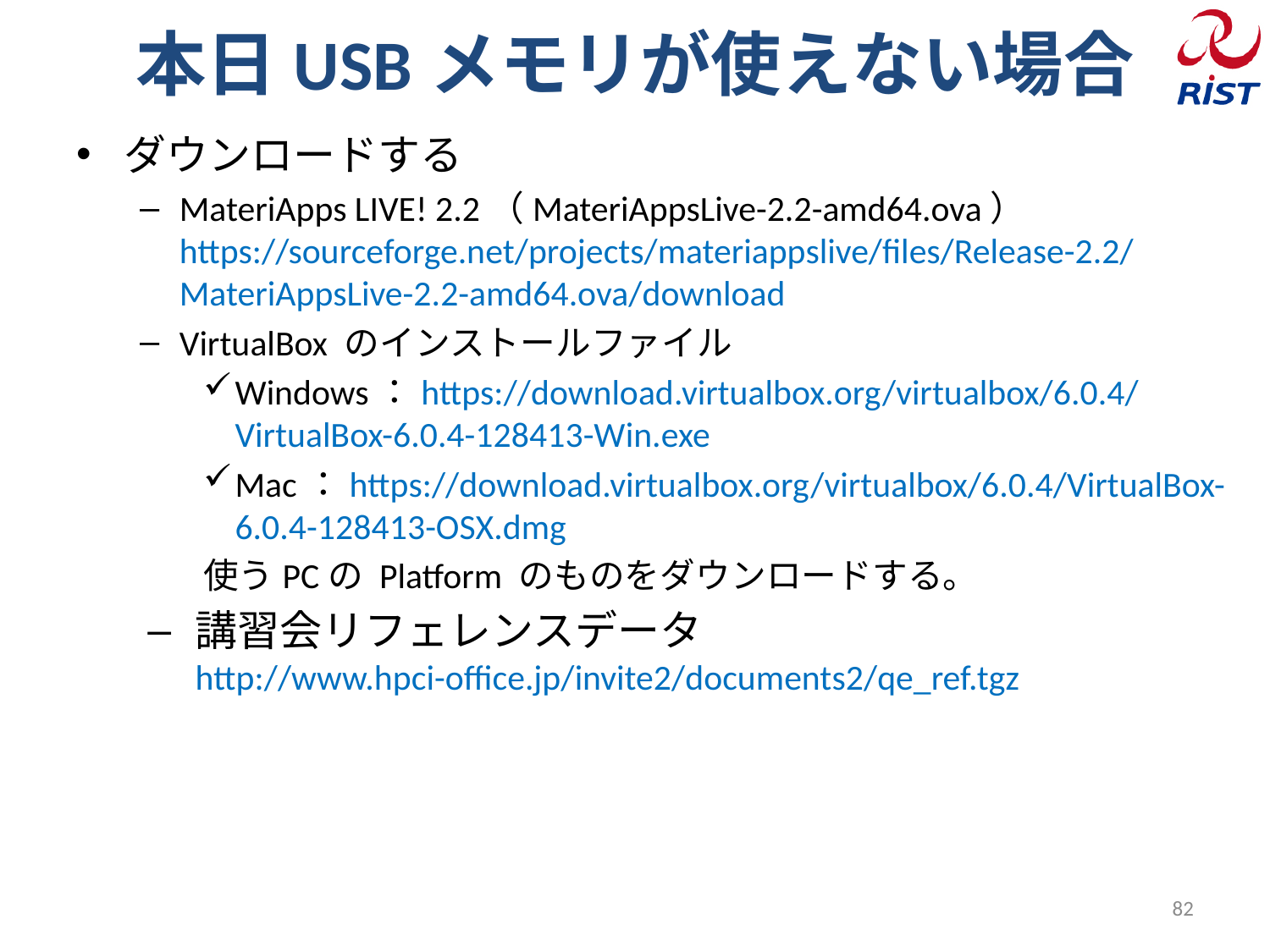

# 本日USBメモリが使えない場合
ダウンロードする
MateriApps LIVE! 2.2（MateriAppsLive-2.2-amd64.ova）
https://sourceforge.net/projects/materiappslive/files/Release-2.2/MateriAppsLive-2.2-amd64.ova/download
VirtualBox のインストールファイル
Windows：https://download.virtualbox.org/virtualbox/6.0.4/VirtualBox-6.0.4-128413-Win.exe
Mac：https://download.virtualbox.org/virtualbox/6.0.4/VirtualBox-6.0.4-128413-OSX.dmg
使うPCの Platform のものをダウンロードする。
講習会リフェレンスデータ
http://www.hpci-office.jp/invite2/documents2/qe_ref.tgz
82